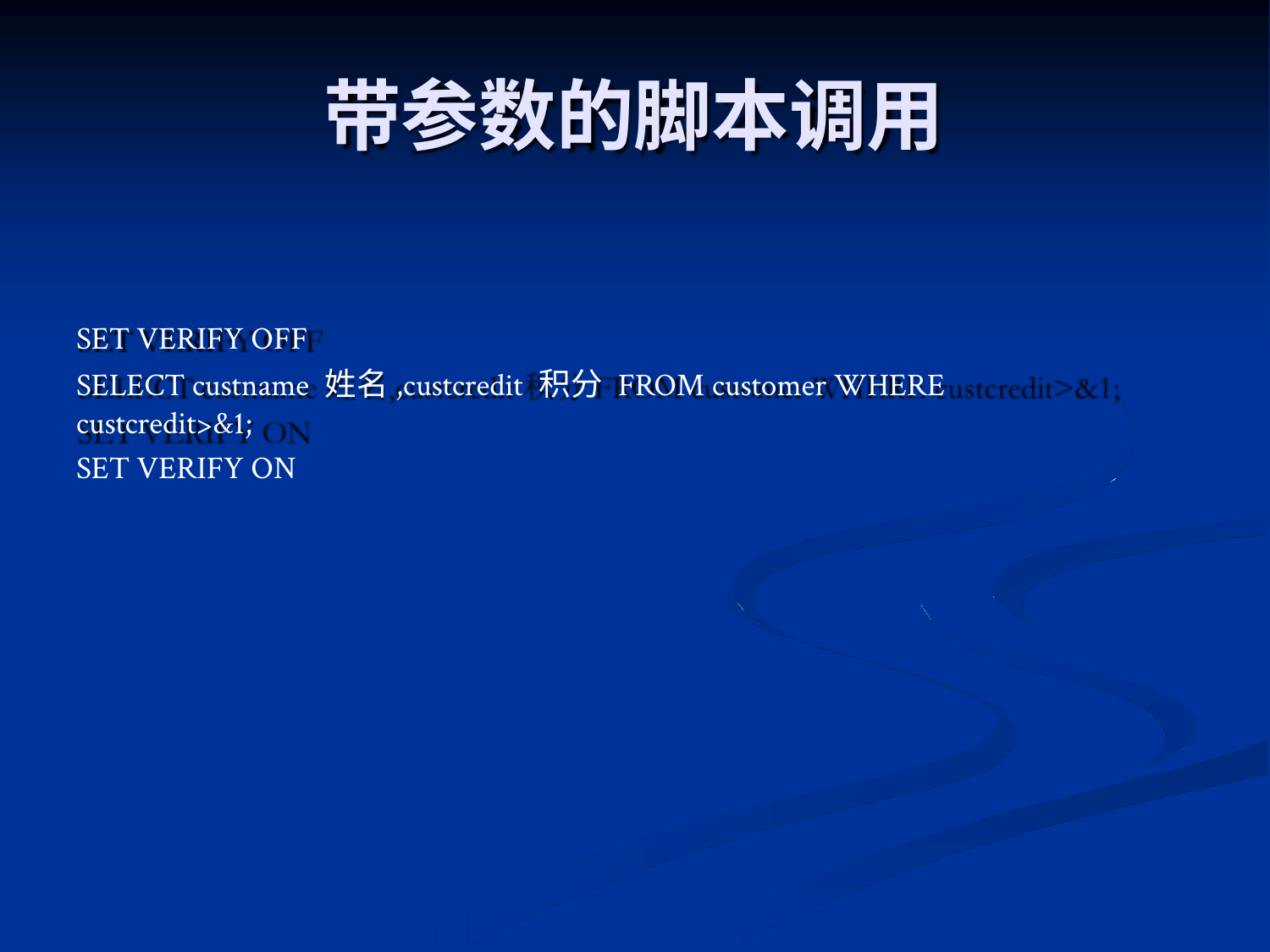

# 带参数的脚本调用

SET VERIFY OFF
SELECT custname 姓名,custcredit 积分FROM customer WHERE custcredit>&1;
SET VERIFY ON